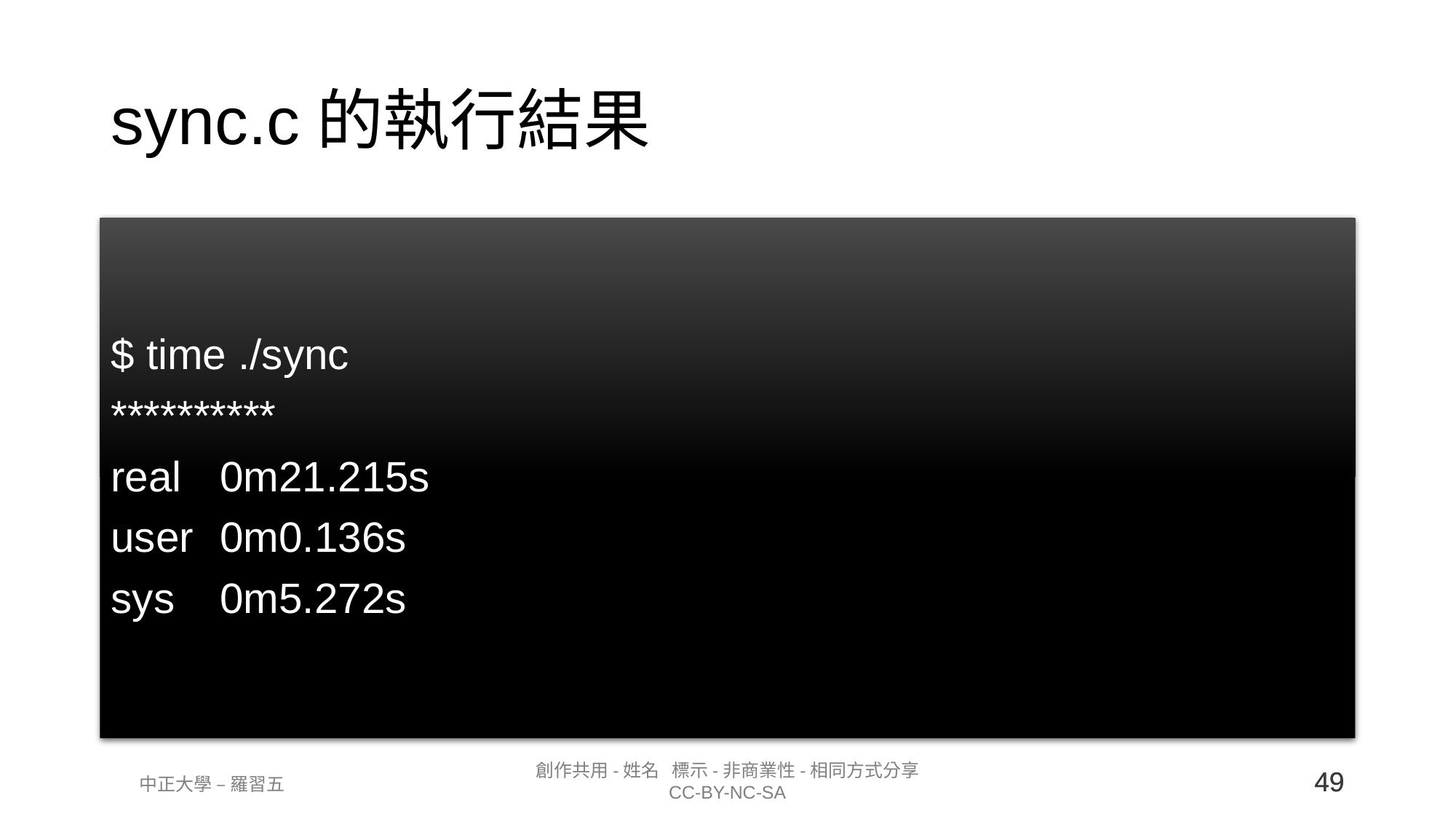

# sync.c的執行結果
$ time ./sync
**********
real	0m21.215s
user	0m0.136s
sys	0m5.272s